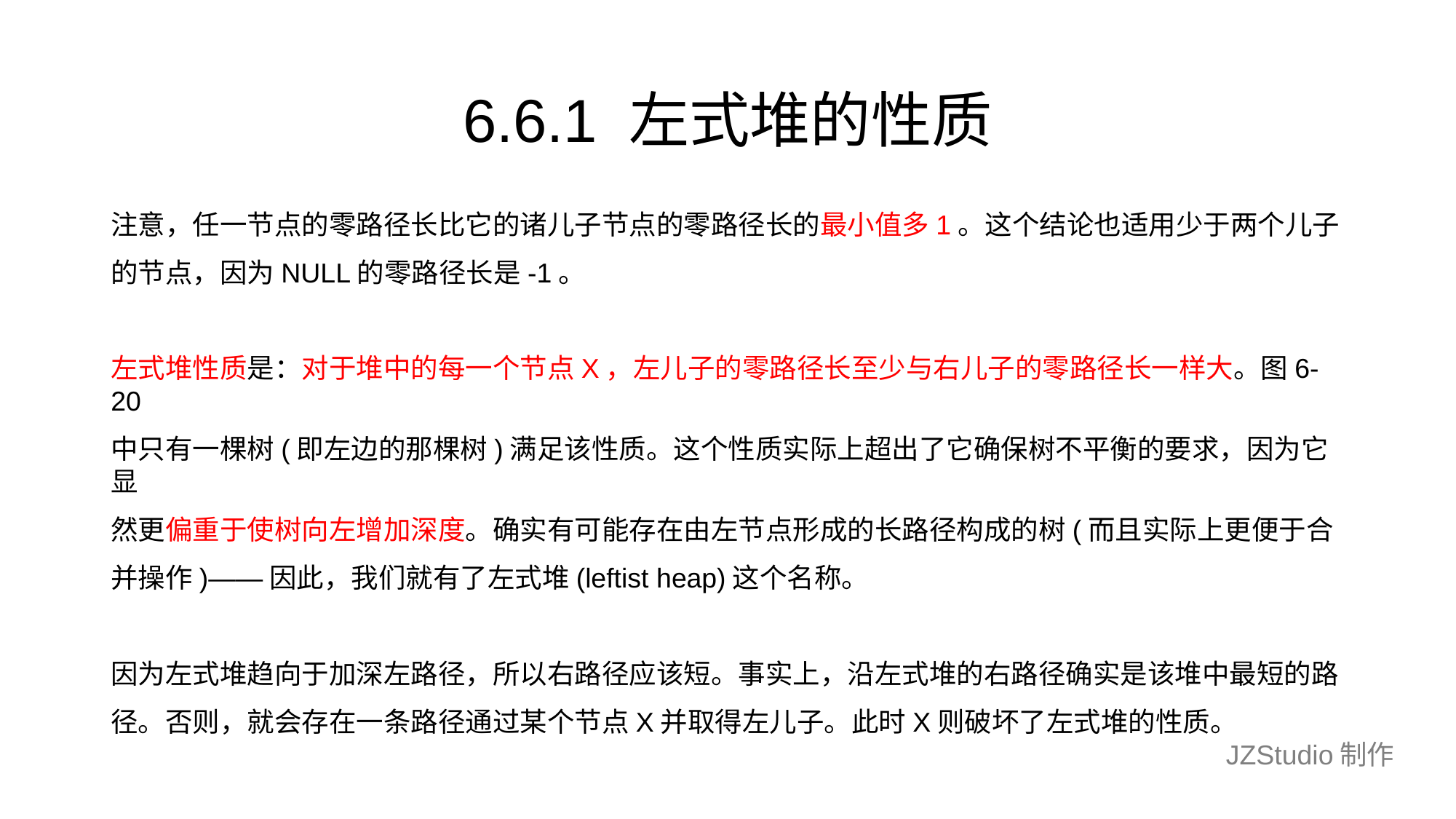

# 6.6.1 左式堆的性质
注意，任一节点的零路径长比它的诸儿子节点的零路径长的最小值多1。这个结论也适用少于两个儿子
的节点，因为NULL的零路径长是-1。

左式堆性质是：对于堆中的每一个节点X，左儿子的零路径长至少与右儿子的零路径长一样大。图6-20
中只有一棵树(即左边的那棵树)满足该性质。这个性质实际上超出了它确保树不平衡的要求，因为它显
然更偏重于使树向左增加深度。确实有可能存在由左节点形成的长路径构成的树(而且实际上更便于合
并操作)——因此，我们就有了左式堆(leftist heap)这个名称。

因为左式堆趋向于加深左路径，所以右路径应该短。事实上，沿左式堆的右路径确实是该堆中最短的路
径。否则，就会存在一条路径通过某个节点X并取得左儿子。此时X则破坏了左式堆的性质。